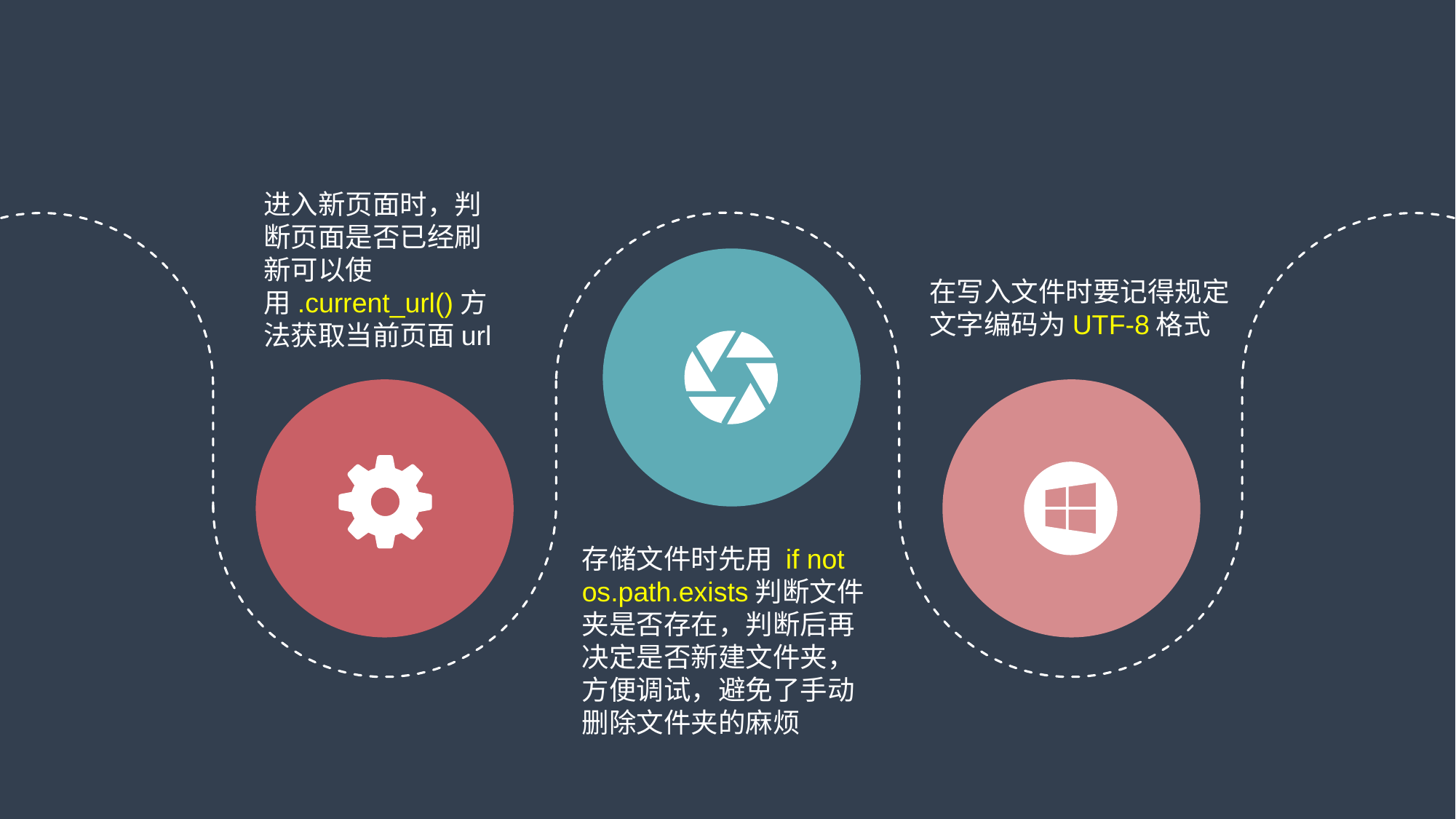

进入新页面时，判断页面是否已经刷新可以使用.current_url()方法获取当前页面url

在写入文件时要记得规定文字编码为UTF-8格式

存储文件时先用 if not os.path.exists判断文件夹是否存在，判断后再决定是否新建文件夹，方便调试，避免了手动删除文件夹的麻烦